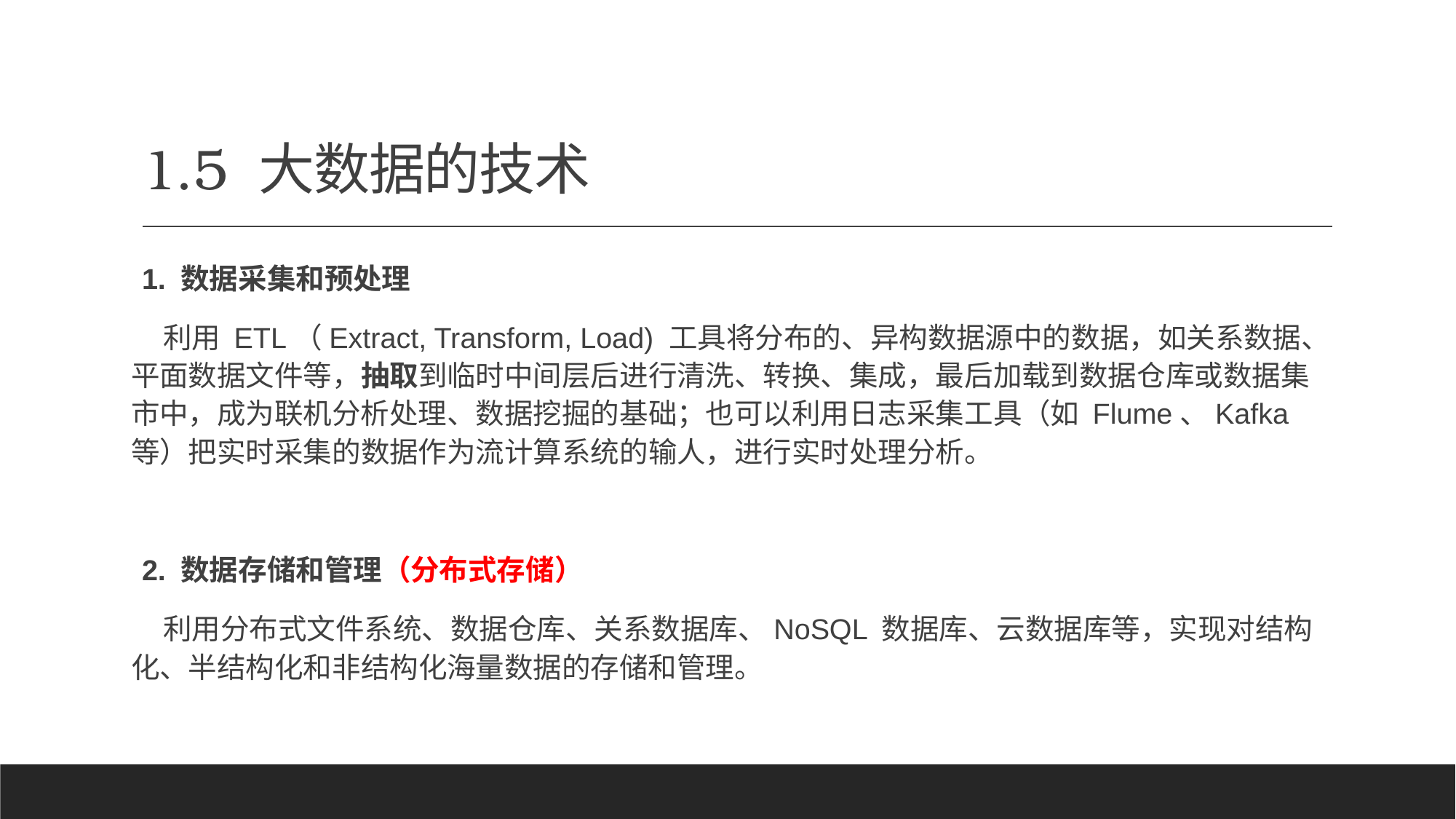

# 1.5 大数据的技术
1. 数据采集和预处理
    利用 ETL（Extract, Transform, Load) 工具将分布的、异构数据源中的数据，如关系数据、平面数据文件等，抽取到临时中间层后进行清洗、转换、集成，最后加载到数据仓库或数据集市中，成为联机分析处理、数据挖掘的基础；也可以利用日志采集工具（如 Flume、Kafka 等）把实时采集的数据作为流计算系统的输人，进行实时处理分析。

2. 数据存储和管理（分布式存储）
    利用分布式文件系统、数据仓库、关系数据库、NoSQL 数据库、云数据库等，实现对结构化、半结构化和非结构化海量数据的存储和管理。